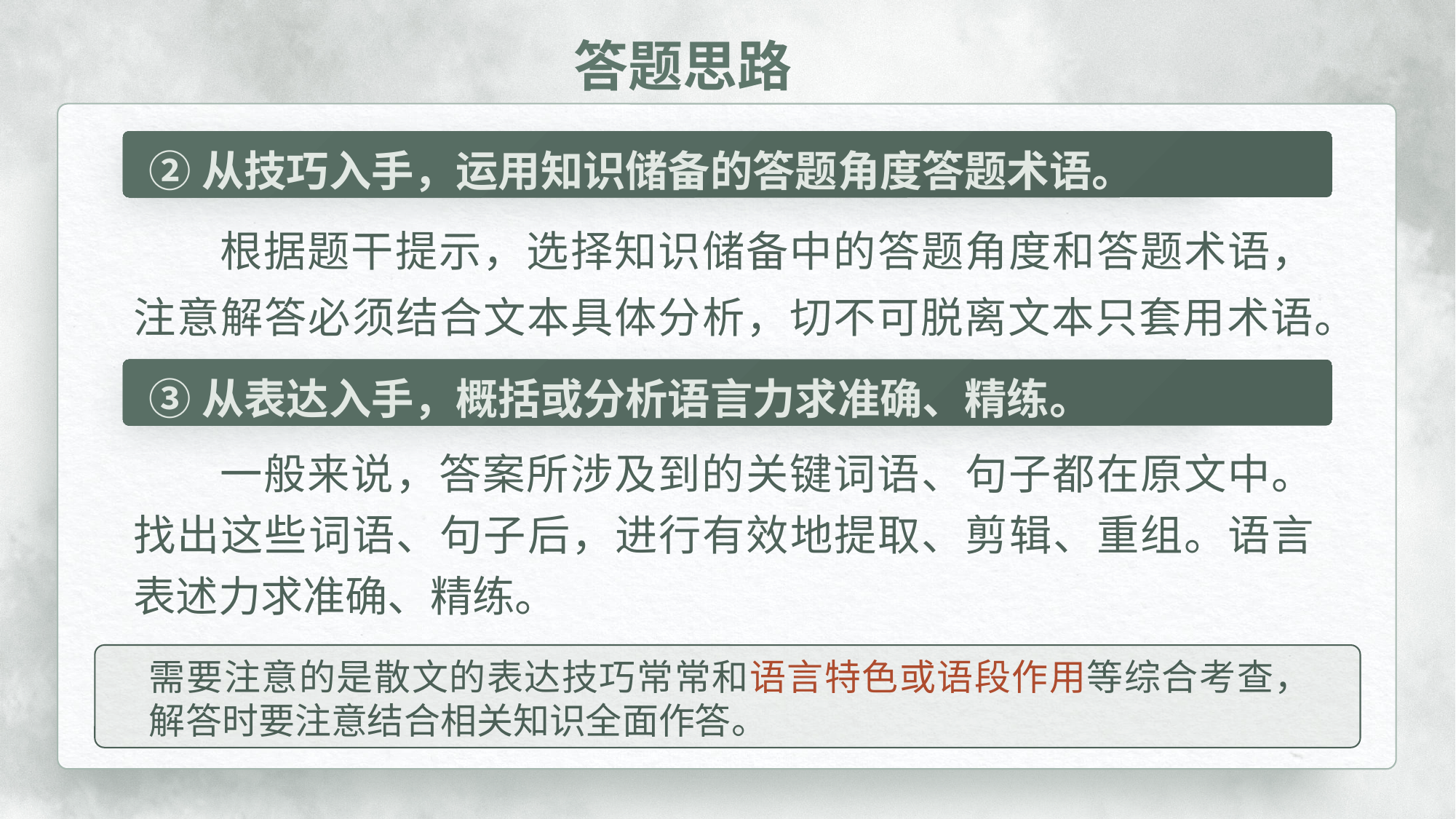

答题思路

②从技巧入手，运用知识储备的答题角度答题术语。

根据题干提示，选择知识储备中的答题角度和答题术语，注意解答必须结合文本具体分析，切不可脱离文本只套用术语。
③从表达入手，概括或分析语言力求准确、精练。

一般来说，答案所涉及到的关键词语、句子都在原文中。找出这些词语、句子后，进行有效地提取、剪辑、重组。语言表述力求准确、精练。

需要注意的是散文的表达技巧常常和语言特色或语段作用等综合考查，解答时要注意结合相关知识全面作答。